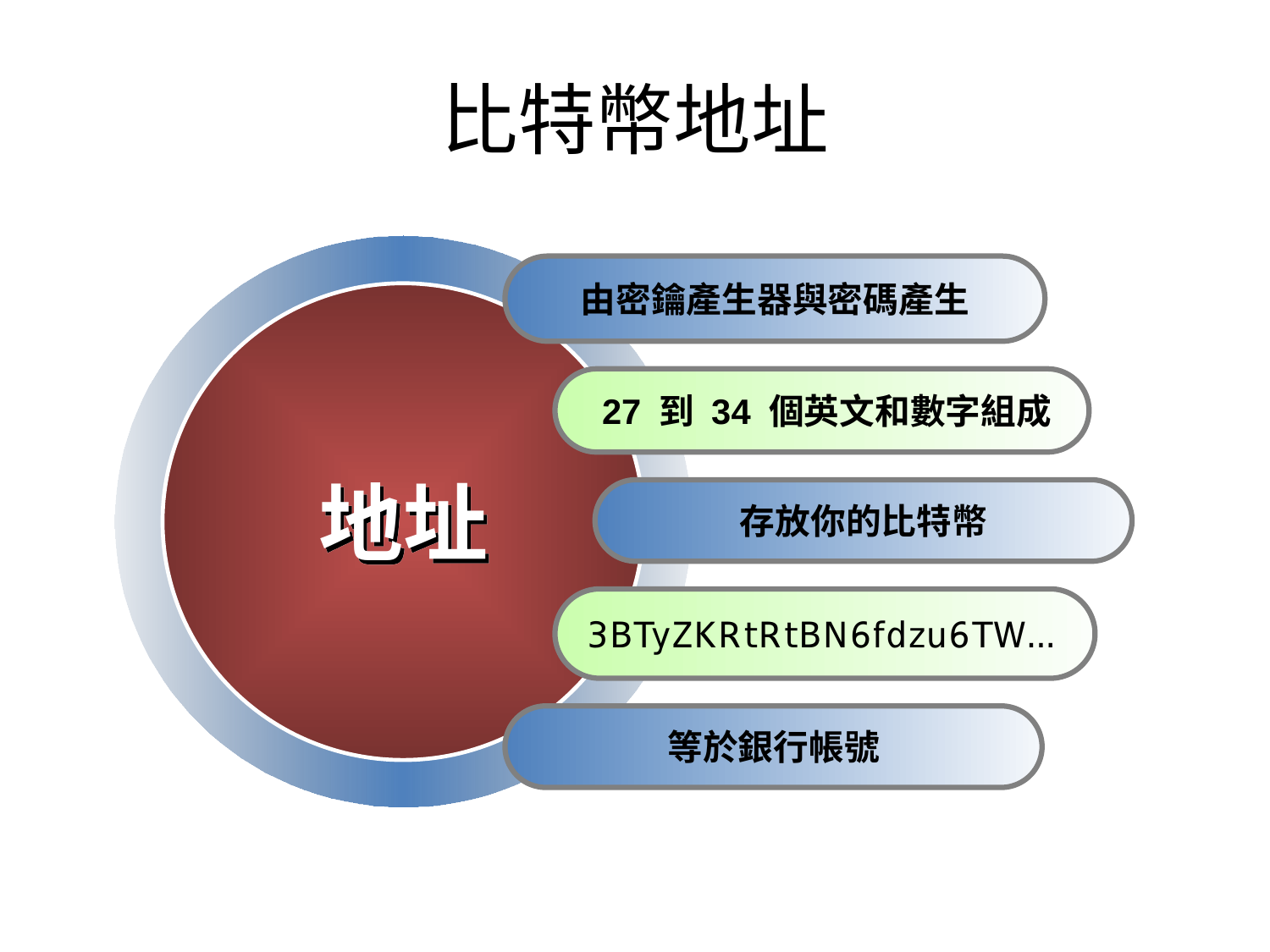

# 比特幣地址

由密鑰產生器與密碼產生

 27 到 34 個英文和數字組成
地址
存放你的比特幣
3BTyZKRtRtBN6fdzu6TW…
等於銀行帳號